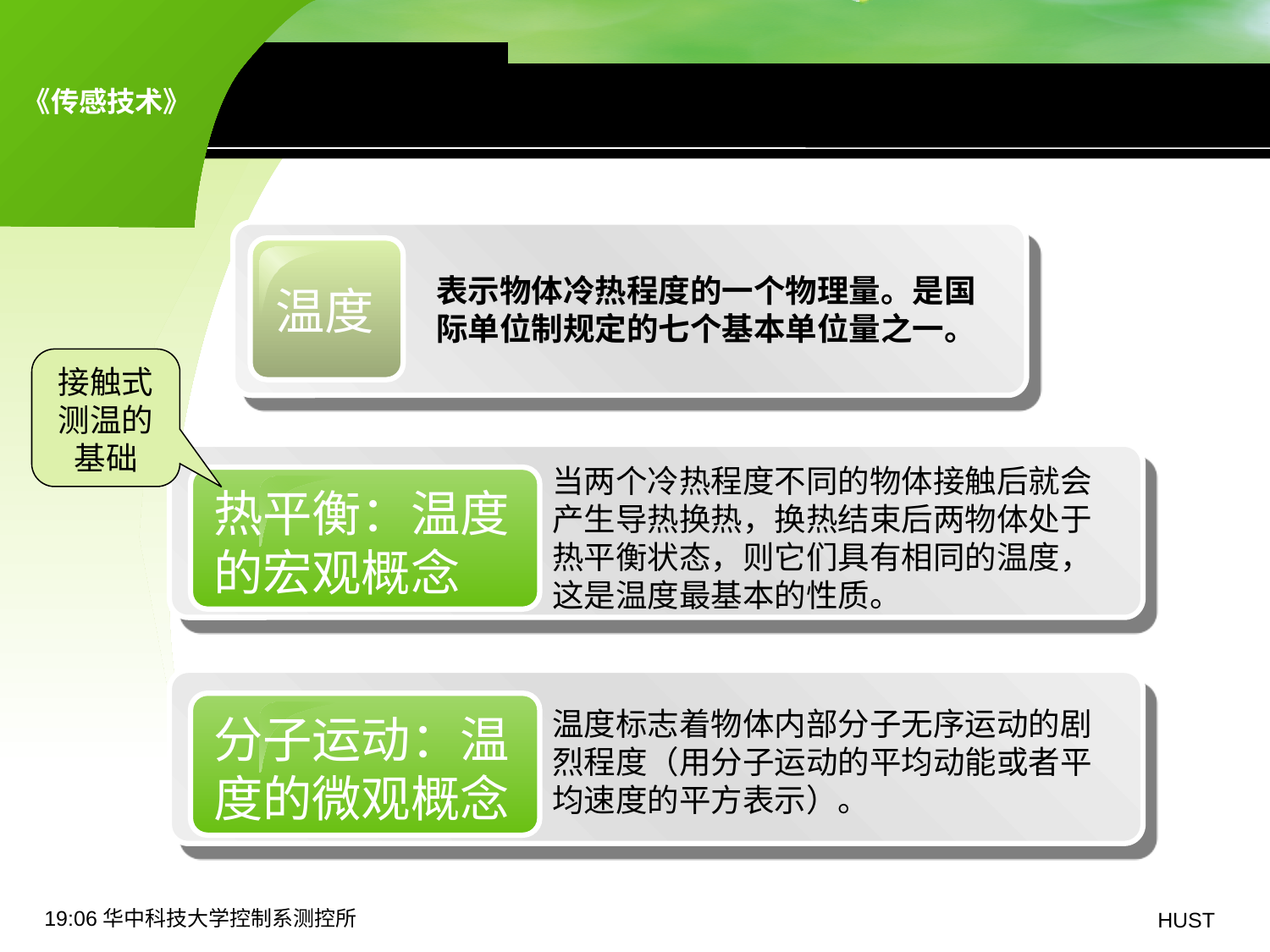

0、测温原理

温度
表示物体冷热程度的一个物理量。是国际单位制规定的七个基本单位量之一。
接触式测温的基础

当两个冷热程度不同的物体接触后就会产生导热换热，换热结束后两物体处于热平衡状态，则它们具有相同的温度，这是温度最基本的性质。

热平衡：温度的宏观概念

温度标志着物体内部分子无序运动的剧烈程度（用分子运动的平均动能或者平均速度的平方表示）。
分子运动：温度的微观概念

19:06华中科技大学控制系测控所
HUST